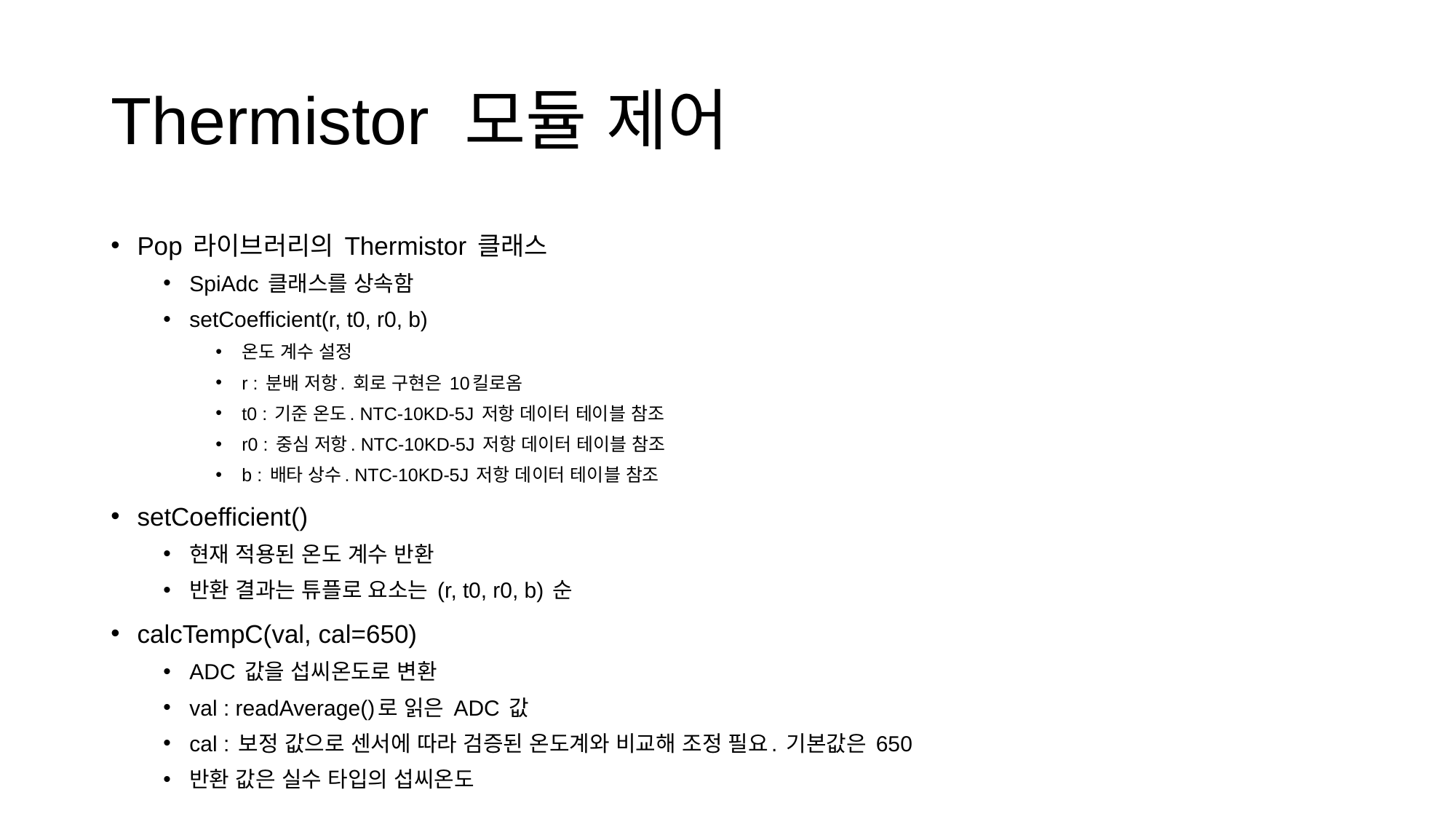

# Thermistor 모듈 제어
Pop 라이브러리의 Thermistor 클래스
SpiAdc 클래스를 상속함
setCoefficient(r, t0, r0, b)
온도 계수 설정
r : 분배 저항. 회로 구현은 10킬로옴
t0 : 기준 온도. NTC-10KD-5J 저항 데이터 테이블 참조
r0 : 중심 저항. NTC-10KD-5J 저항 데이터 테이블 참조
b : 배타 상수. NTC-10KD-5J 저항 데이터 테이블 참조
setCoefficient()
현재 적용된 온도 계수 반환
반환 결과는 튜플로 요소는 (r, t0, r0, b) 순
calcTempC(val, cal=650)
ADC 값을 섭씨온도로 변환
val : readAverage()로 읽은 ADC 값
cal : 보정 값으로 센서에 따라 검증된 온도계와 비교해 조정 필요. 기본값은 650
반환 값은 실수 타입의 섭씨온도